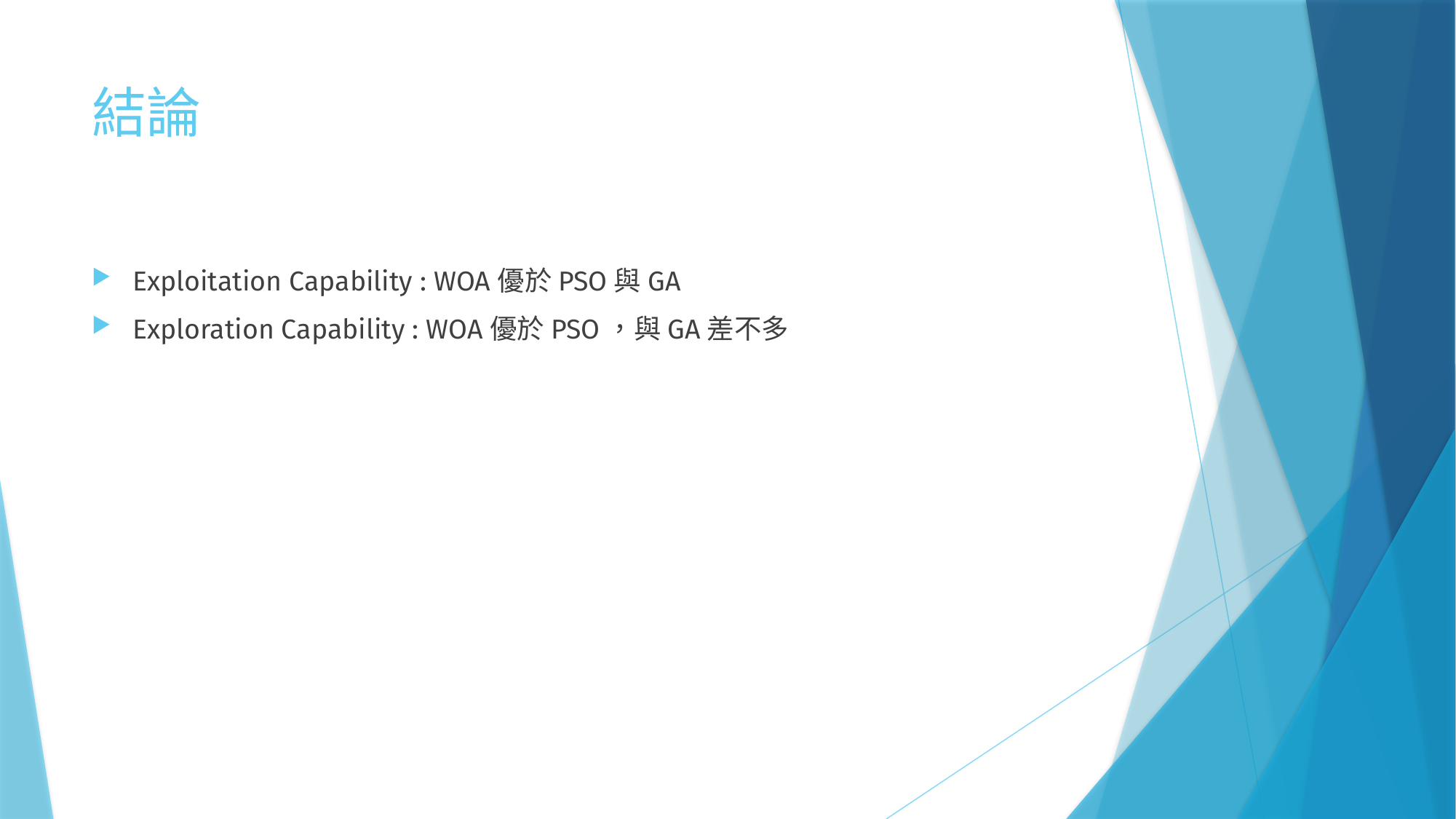

# 結論
Exploitation Capability : WOA優於PSO與GA
Exploration Capability : WOA優於PSO，與GA差不多